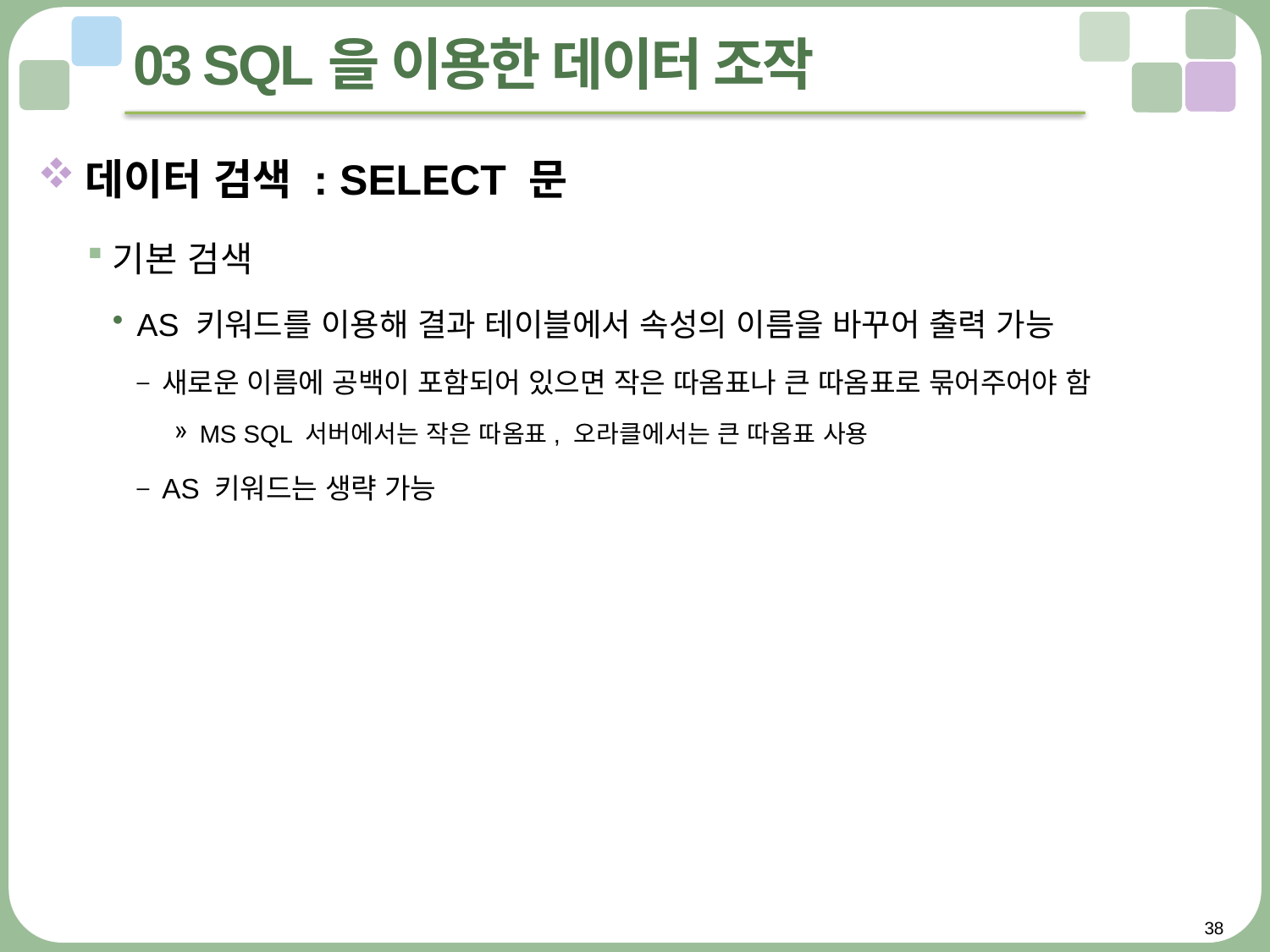

# 03 SQL을 이용한 데이터 조작
데이터 검색 : SELECT 문
기본 검색
AS 키워드를 이용해 결과 테이블에서 속성의 이름을 바꾸어 출력 가능
새로운 이름에 공백이 포함되어 있으면 작은 따옴표나 큰 따옴표로 묶어주어야 함
MS SQL 서버에서는 작은 따옴표, 오라클에서는 큰 따옴표 사용
AS 키워드는 생략 가능